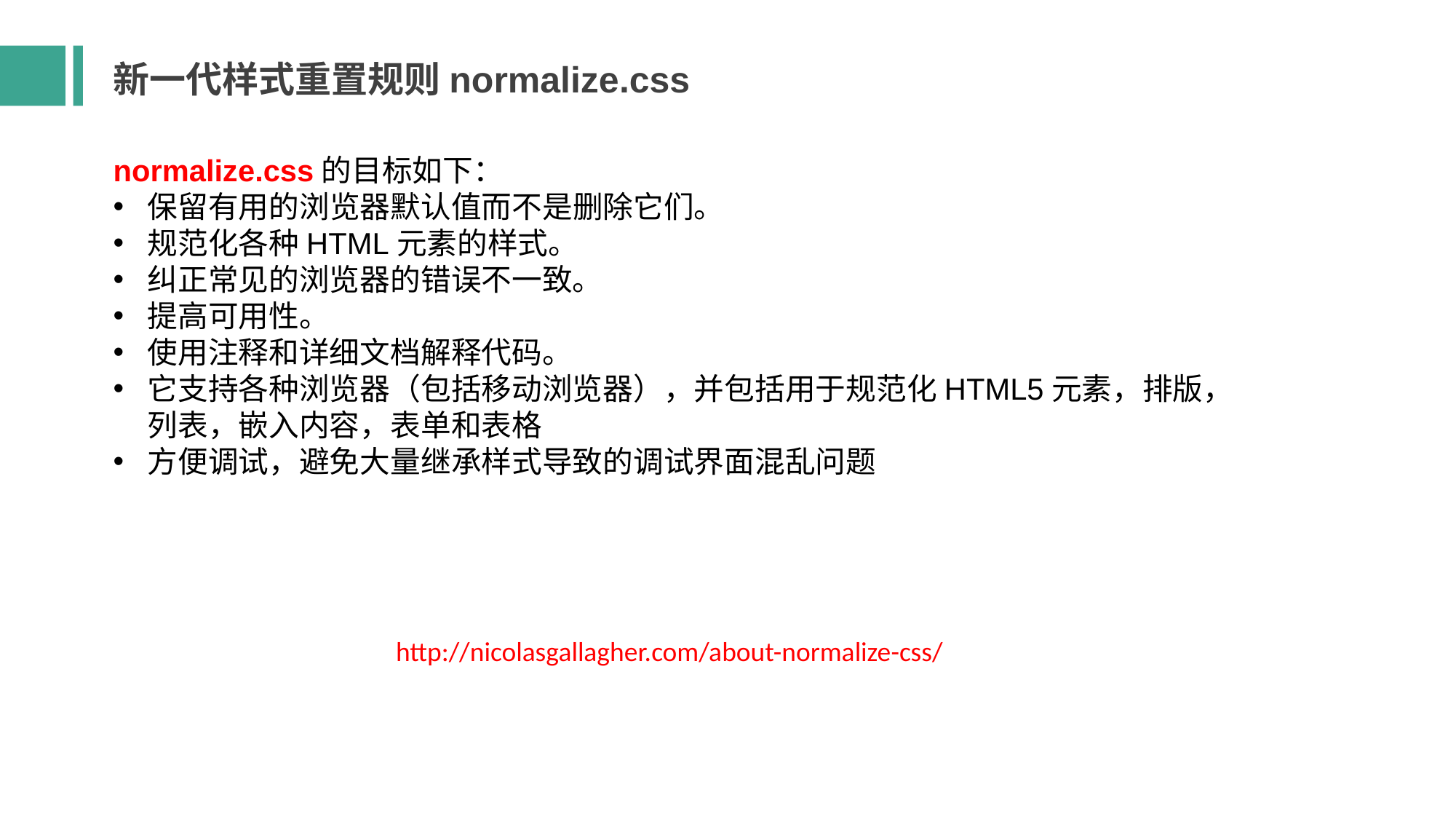

新一代样式重置规则normalize.css
normalize.css的目标如下：
保留有用的浏览器默认值而不是删除它们。
规范化各种HTML元素的样式。
纠正常见的浏览器的错误不一致。
提高可用性。
使用注释和详细文档解释代码。
它支持各种浏览器（包括移动浏览器），并包括用于规范化HTML5元素，排版，列表，嵌入内容，表单和表格
方便调试，避免大量继承样式导致的调试界面混乱问题
http://nicolasgallagher.com/about-normalize-css/